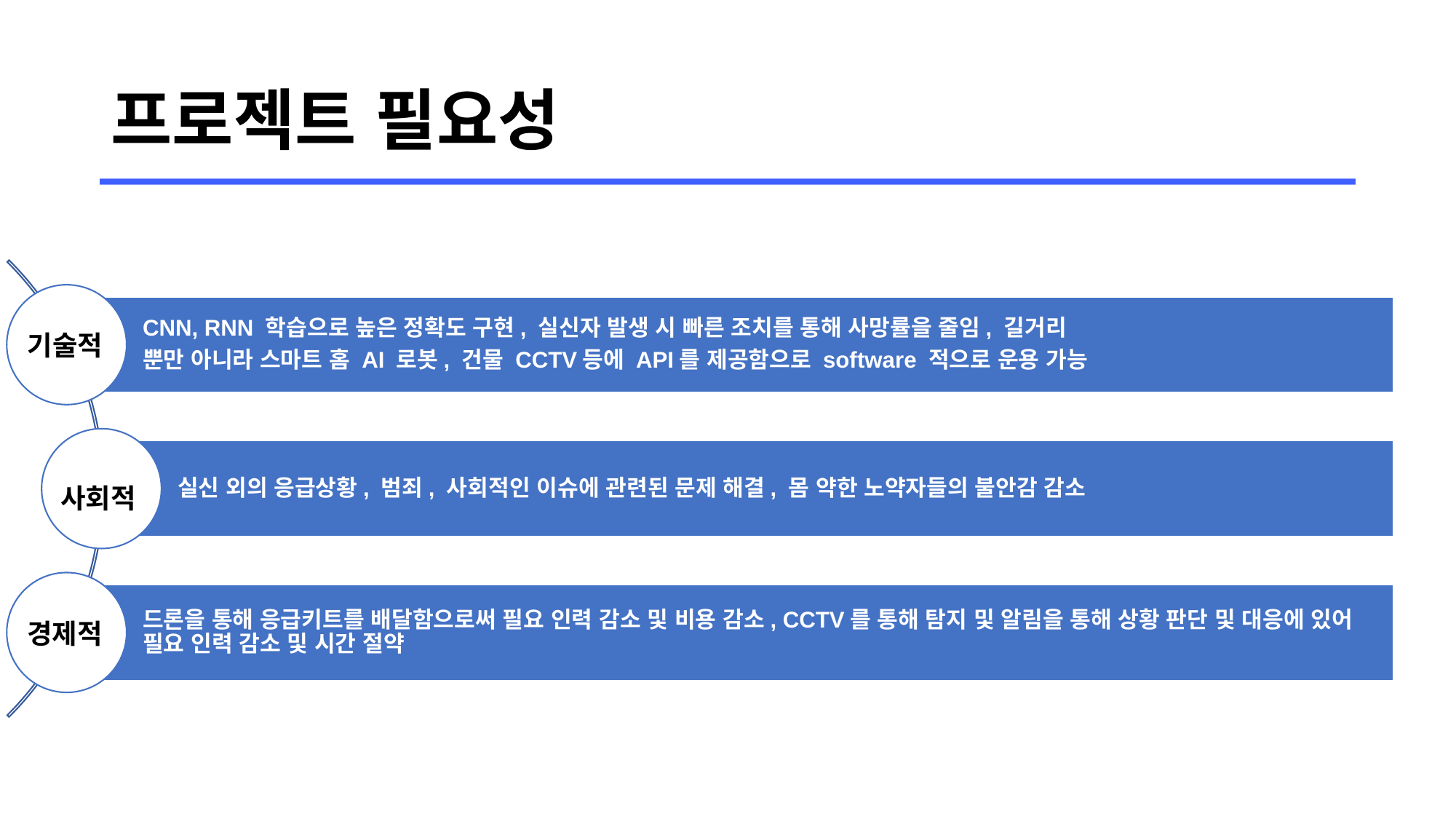

# 프로젝트 필요성
CNN, RNN 학습으로 높은 정확도 구현, 실신자 발생 시 빠른 조치를 통해 사망률을 줄임, 길거리
뿐만 아니라 스마트 홈 AI 로봇, 건물 CCTV등에 API를 제공함으로 software 적으로 운용 가능
실신 외의 응급상황, 범죄, 사회적인 이슈에 관련된 문제 해결, 몸 약한 노약자들의 불안감 감소
드론을 통해 응급키트를 배달함으로써 필요 인력 감소 및 비용 감소, CCTV를 통해 탐지 및 알림을 통해 상황 판단 및 대응에 있어 필요 인력 감소 및 시간 절약

기술적
사회적
경제적